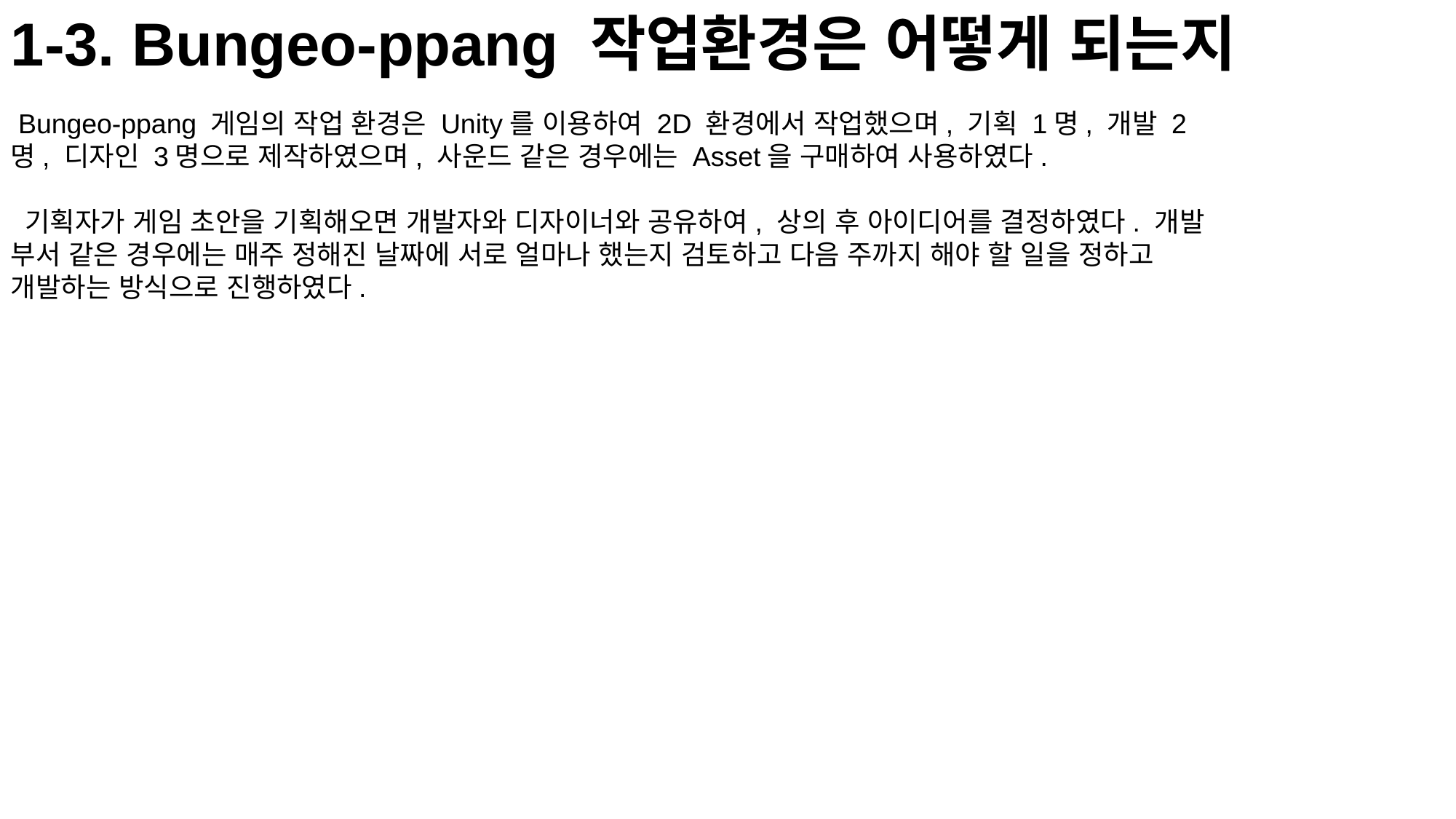

1-3. Bungeo-ppang 작업환경은 어떻게 되는지
 Bungeo-ppang 게임의 작업 환경은 Unity를 이용하여 2D 환경에서 작업했으며, 기획 1명, 개발 2명, 디자인 3명으로 제작하였으며, 사운드 같은 경우에는 Asset을 구매하여 사용하였다.

 기획자가 게임 초안을 기획해오면 개발자와 디자이너와 공유하여, 상의 후 아이디어를 결정하였다. 개발 부서 같은 경우에는 매주 정해진 날짜에 서로 얼마나 했는지 검토하고 다음 주까지 해야 할 일을 정하고 개발하는 방식으로 진행하였다.